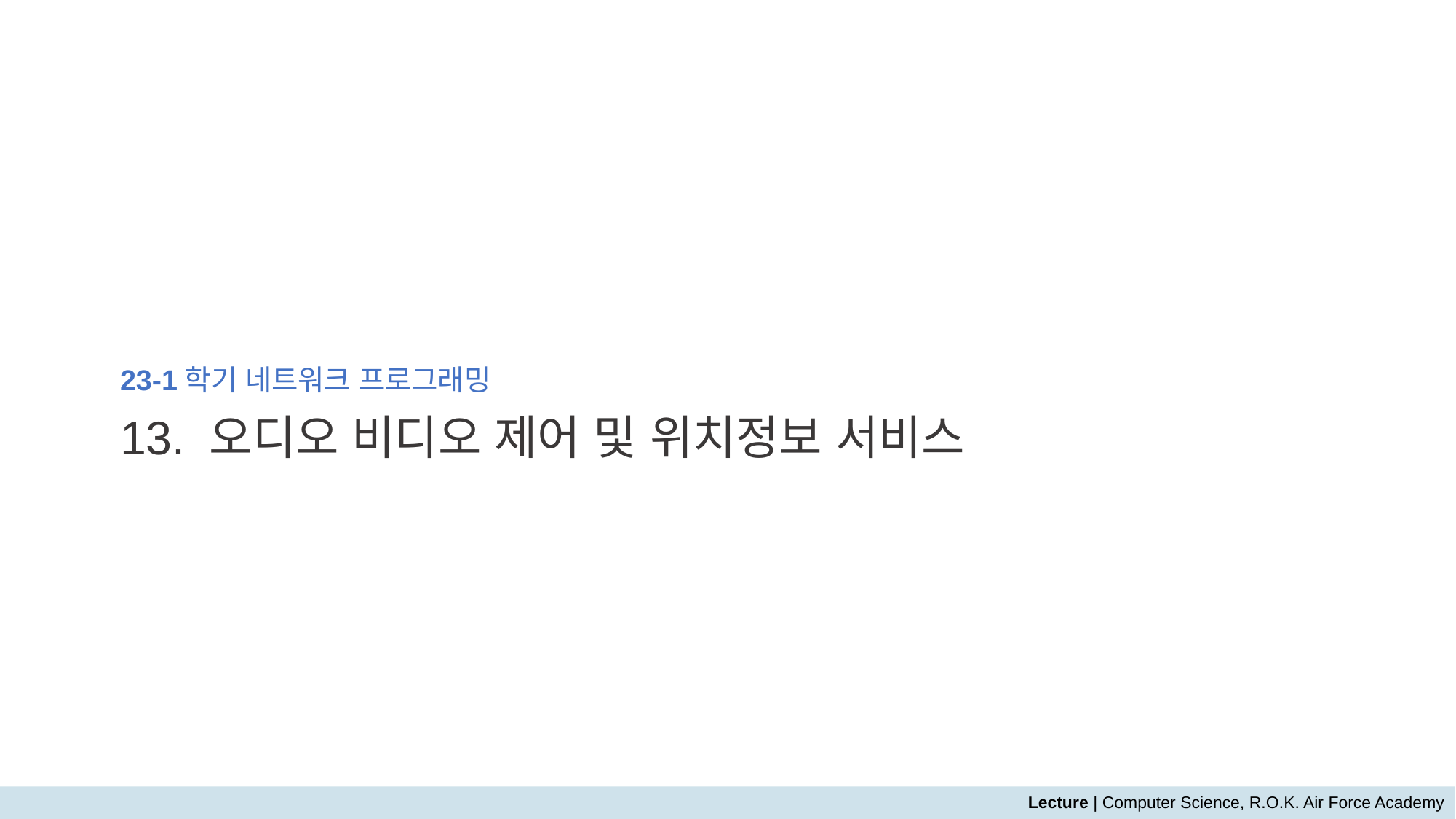

# 23-1학기 네트워크 프로그래밍 13. 오디오 비디오 제어 및 위치정보 서비스
Lecture | Computer Science, R.O.K. Air Force Academy